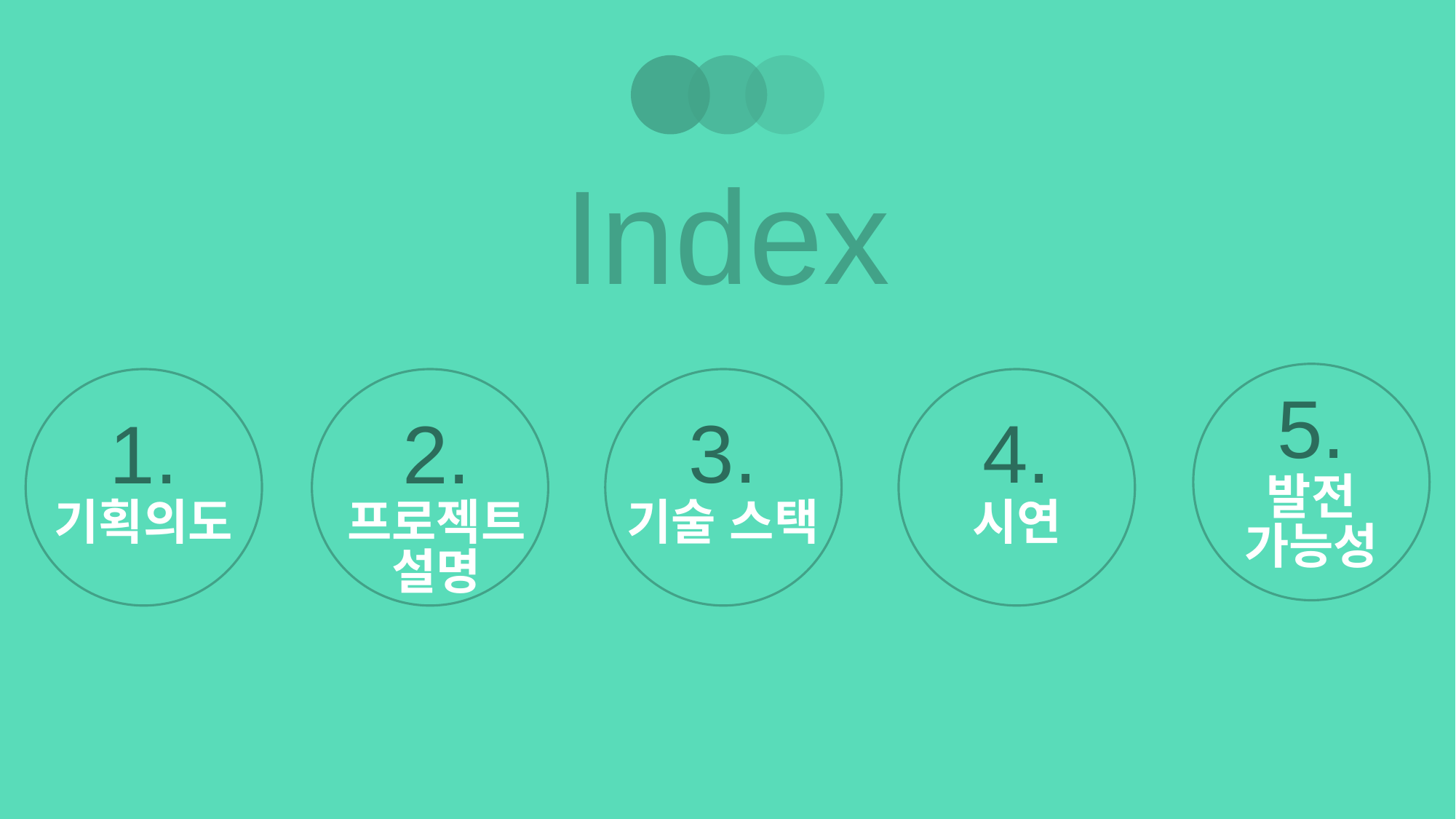

Index

3.
기술 스택
4.
시연
1.
기획의도
2.
프로젝트
설명
5.
발전
가능성